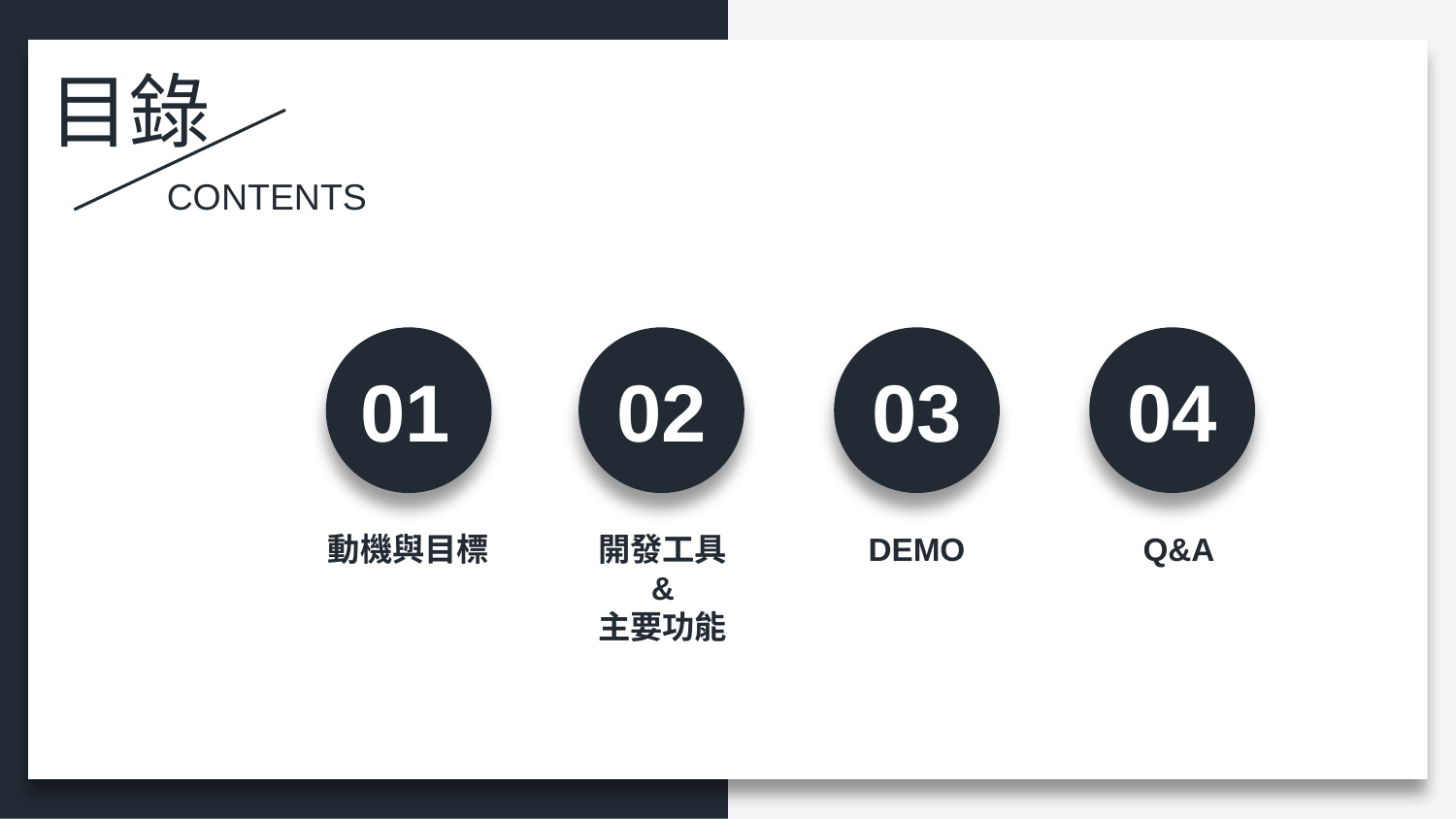

目錄
CONTENTS

01
動機與目標

02
開發工具
&
主要功能

03
DEMO

04
Q&A